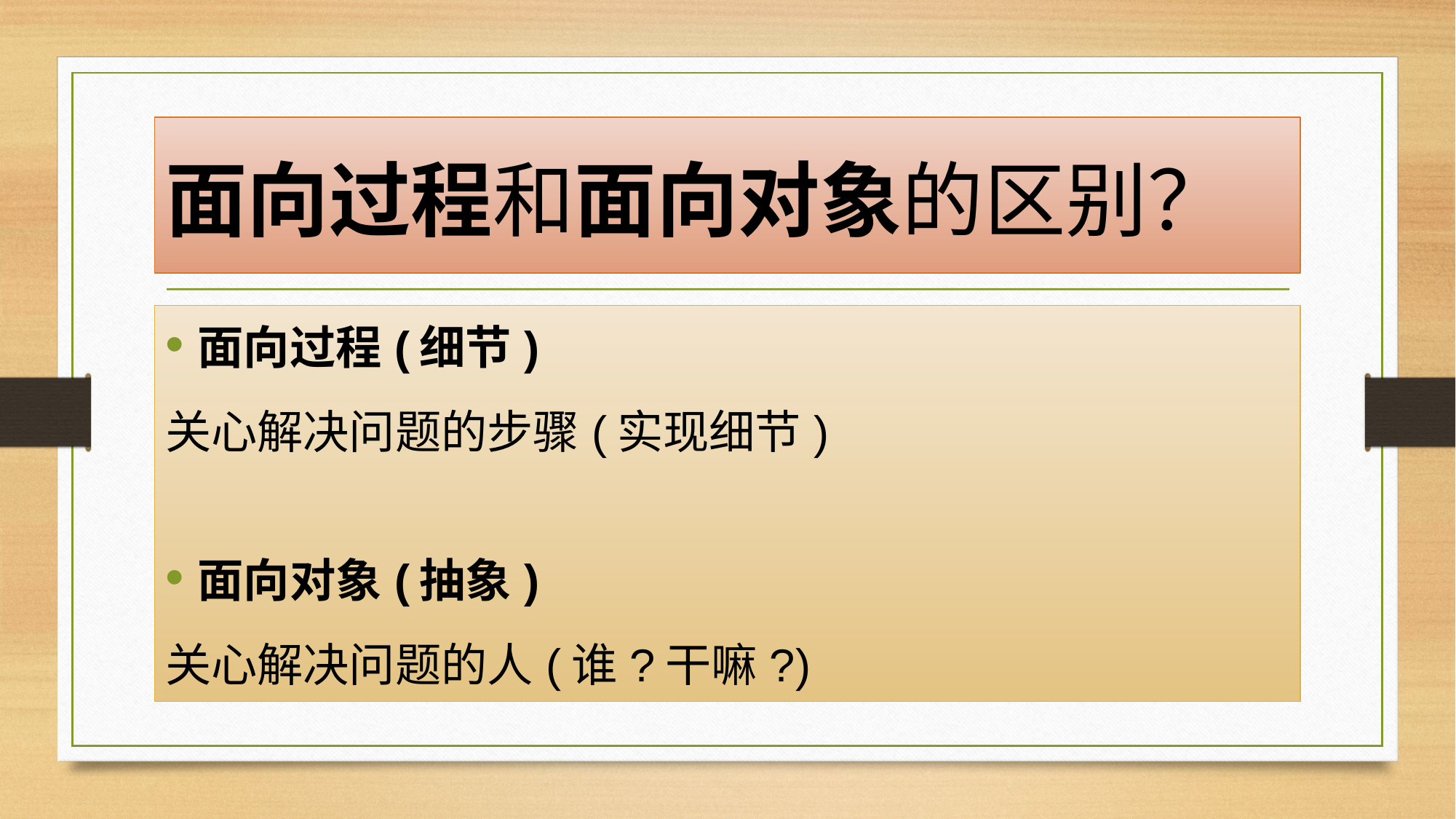

面向过程和面向对象的区别？
面向过程(细节)
关心解决问题的步骤(实现细节)

面向对象(抽象)
关心解决问题的人(谁?干嘛?)